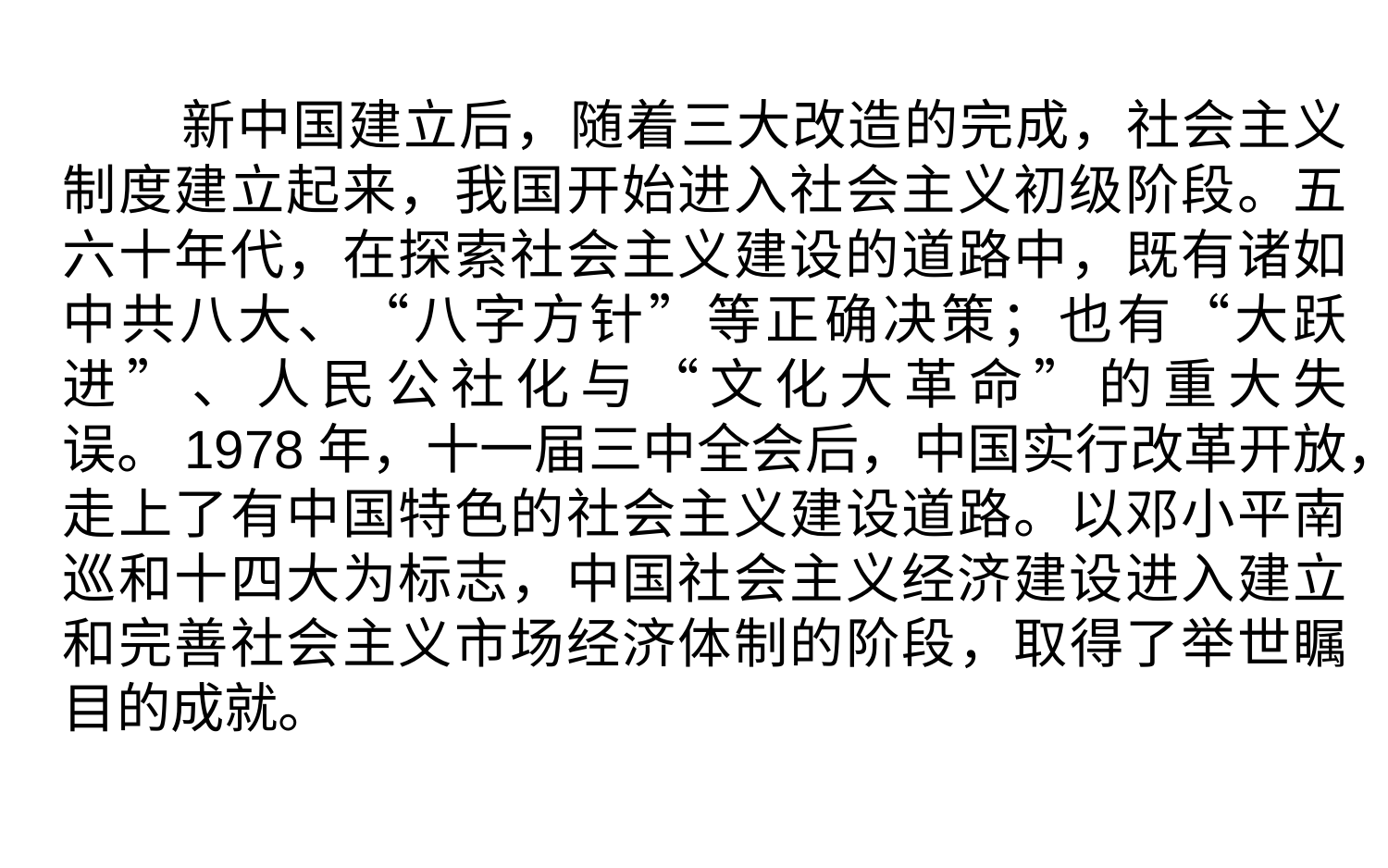

新中国建立后，随着三大改造的完成，社会主义制度建立起来，我国开始进入社会主义初级阶段。五六十年代，在探索社会主义建设的道路中，既有诸如中共八大、“八字方针”等正确决策；也有“大跃进”、人民公社化与“文化大革命”的重大失误。1978年，十一届三中全会后，中国实行改革开放，走上了有中国特色的社会主义建设道路。以邓小平南巡和十四大为标志，中国社会主义经济建设进入建立和完善社会主义市场经济体制的阶段，取得了举世瞩目的成就。